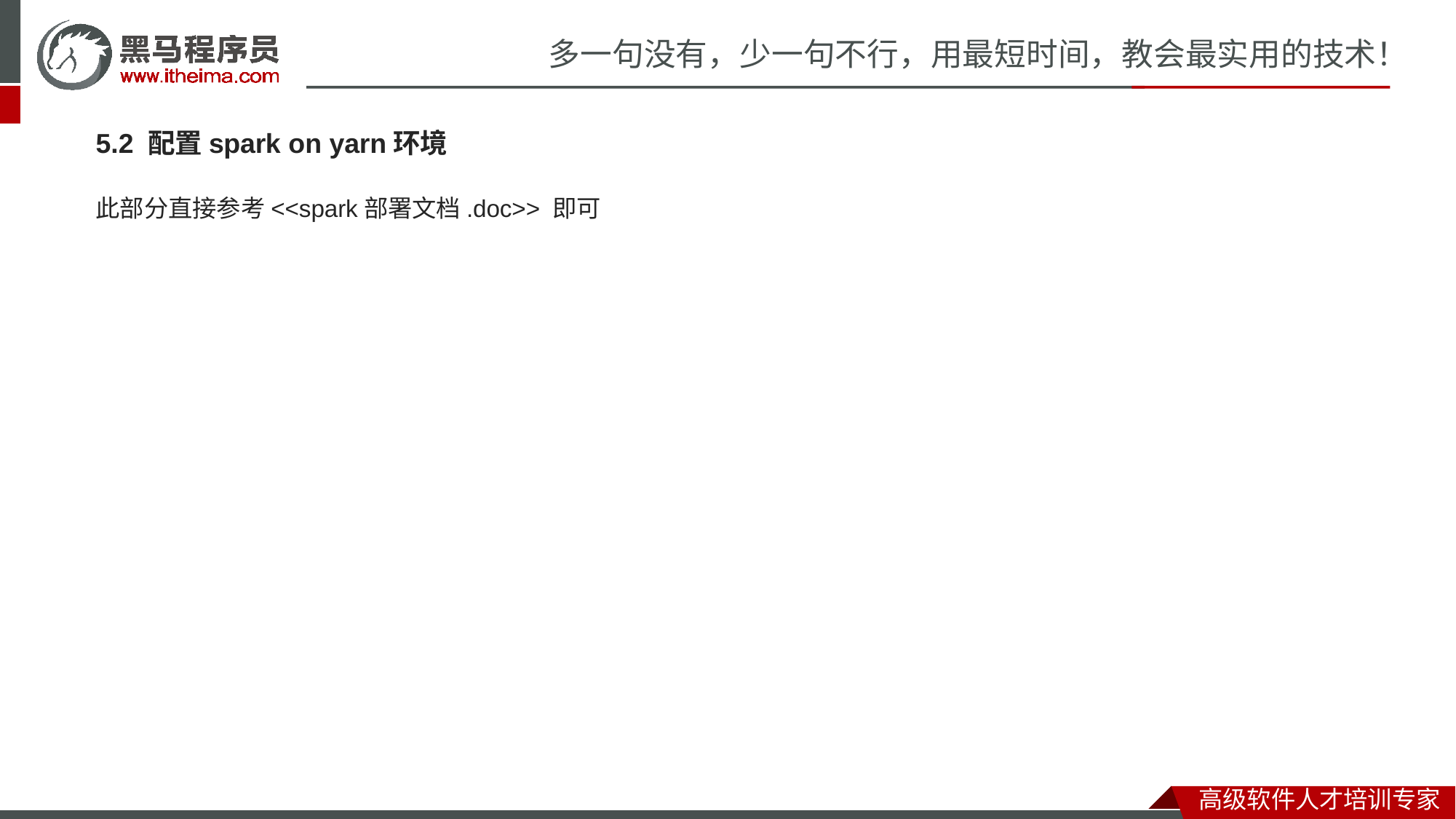

# 多一句没有，少一句不行，用最短时间，教会最实用的技术！

5.2 配置spark on yarn环境

此部分直接参考<<spark部署文档.doc>> 即可
高级软件人才培训专家